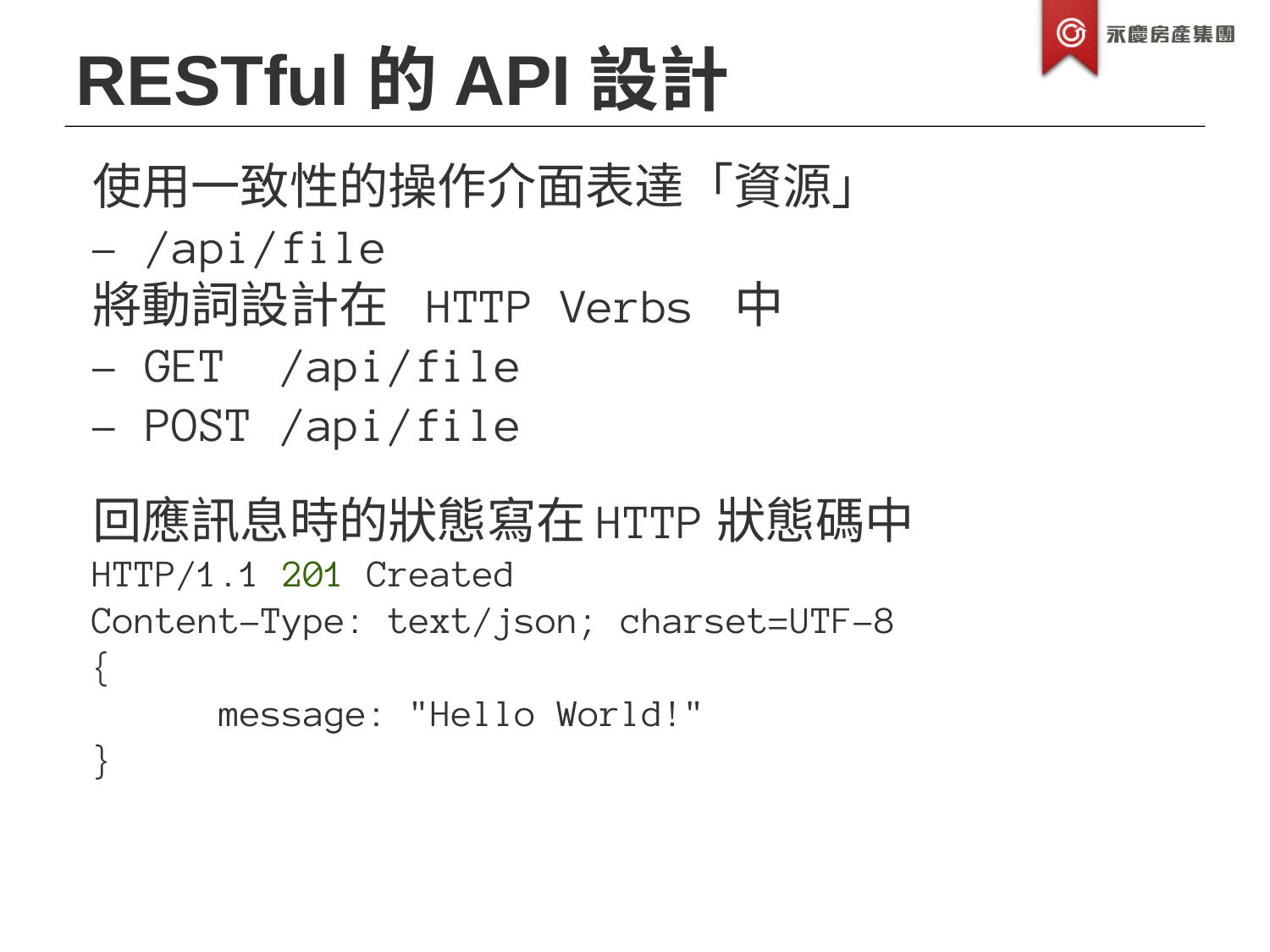

RESTful的API設計

使用一致性的操作介面表達「資源」
– /api/file
將動詞設計在 HTTP Verbs 中
– GET  /api/file
– POST /api/file

回應訊息時的狀態寫在HTTP狀態碼中
HTTP/1.1 201 Created
Content-Type: text/json; charset=UTF-8
{
	message: "Hello World!"
}